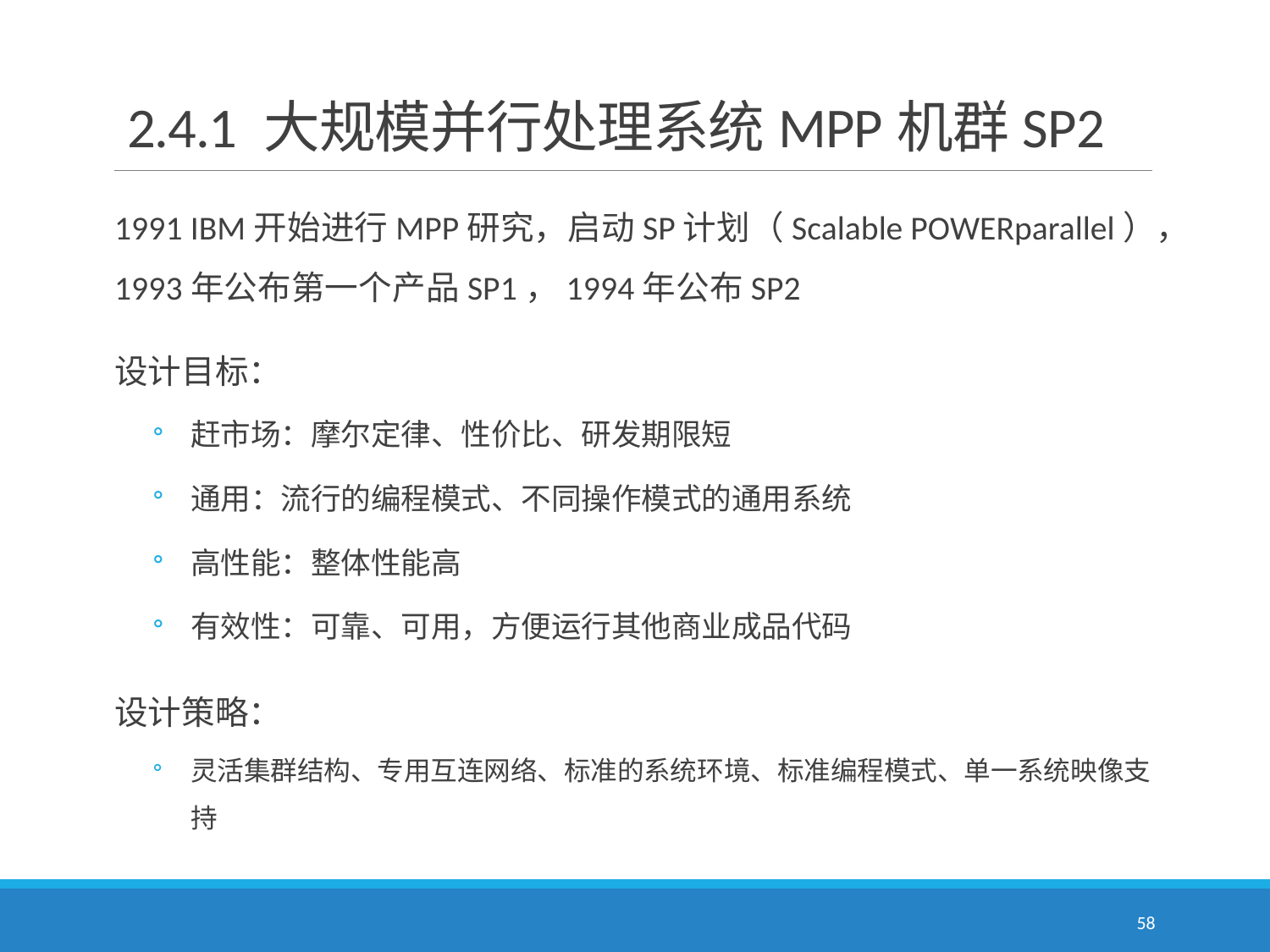

# 2.4.1 大规模并行处理系统MPP机群SP2
1991 IBM开始进行MPP研究，启动SP计划（Scalable POWERparallel），1993年公布第一个产品SP1，1994年公布SP2
设计目标：
赶市场：摩尔定律、性价比、研发期限短
通用：流行的编程模式、不同操作模式的通用系统
高性能：整体性能高
有效性：可靠、可用，方便运行其他商业成品代码
设计策略：
灵活集群结构、专用互连网络、标准的系统环境、标准编程模式、单一系统映像支持
58